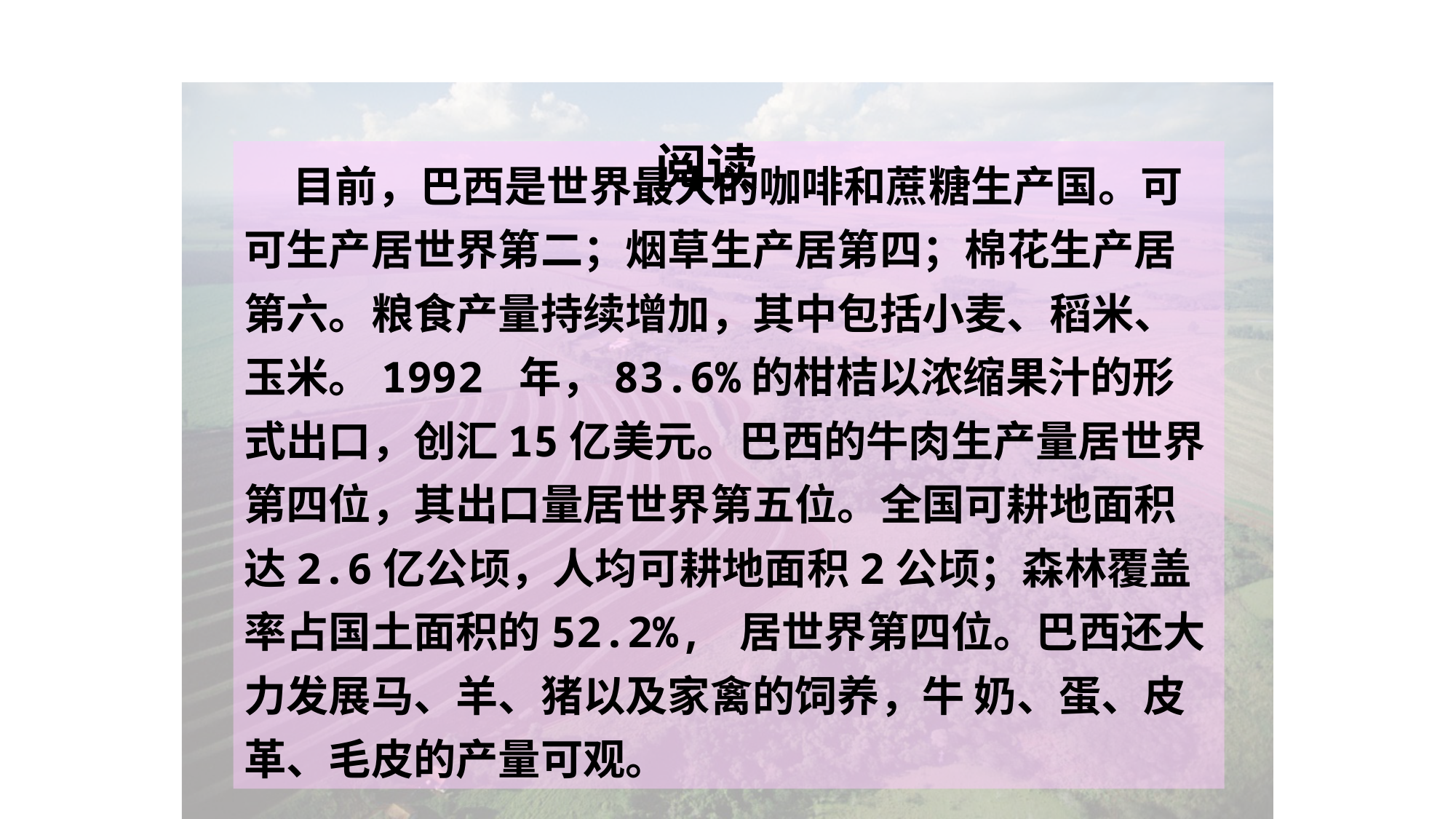

目前，巴西是世界最大的咖啡和蔗糖生产国。可可生产居世界第二；烟草生产居第四；棉花生产居第六。粮食产量持续增加，其中包括小麦、稻米、玉米。1992 年，83.6%的柑桔以浓缩果汁的形式出口，创汇15亿美元。巴西的牛肉生产量居世界第四位，其出口量居世界第五位。全国可耕地面积达2.6亿公顷，人均可耕地面积2公顷；森林覆盖率占国土面积的52.2%, 居世界第四位。巴西还大力发展马、羊、猪以及家禽的饲养，牛 奶、蛋、皮革、毛皮的产量可观。
阅读